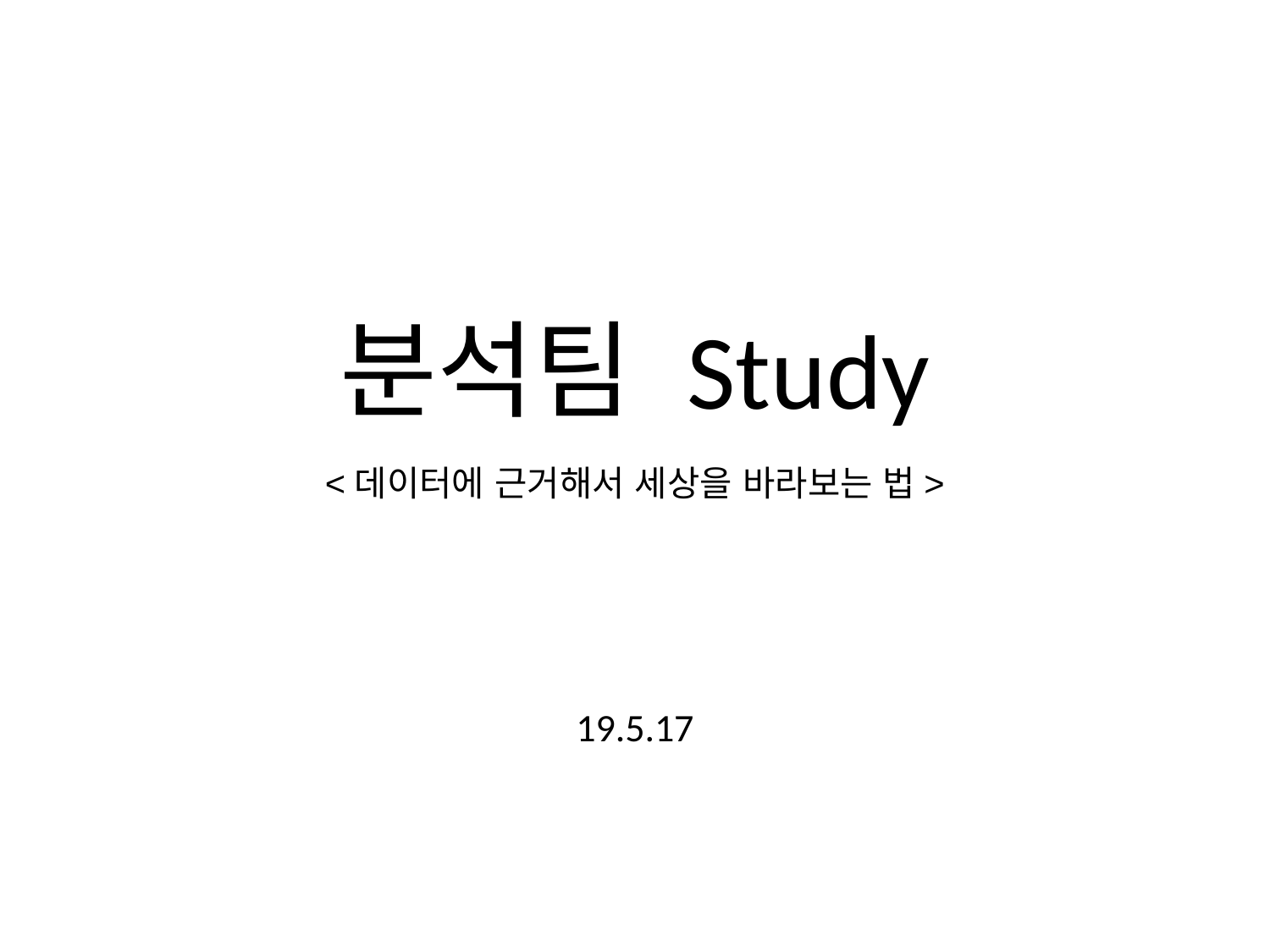

# 분석팀 Study
<데이터에 근거해서 세상을 바라보는 법>
19.5.17